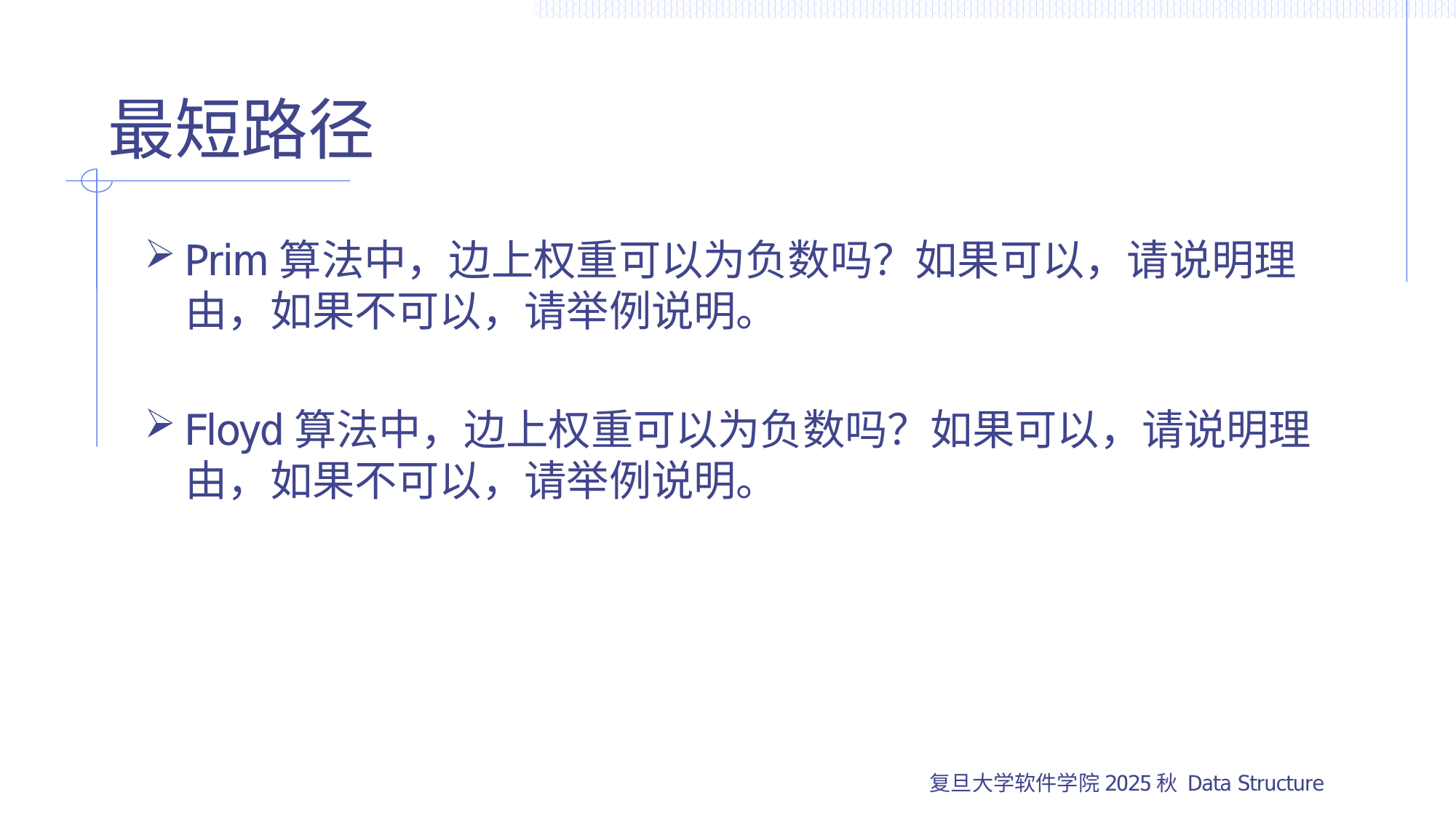

# 最短路径
Prim算法中，边上权重可以为负数吗？如果可以，请说明理由，如果不可以，请举例说明。

Floyd算法中，边上权重可以为负数吗？如果可以，请说明理由，如果不可以，请举例说明。